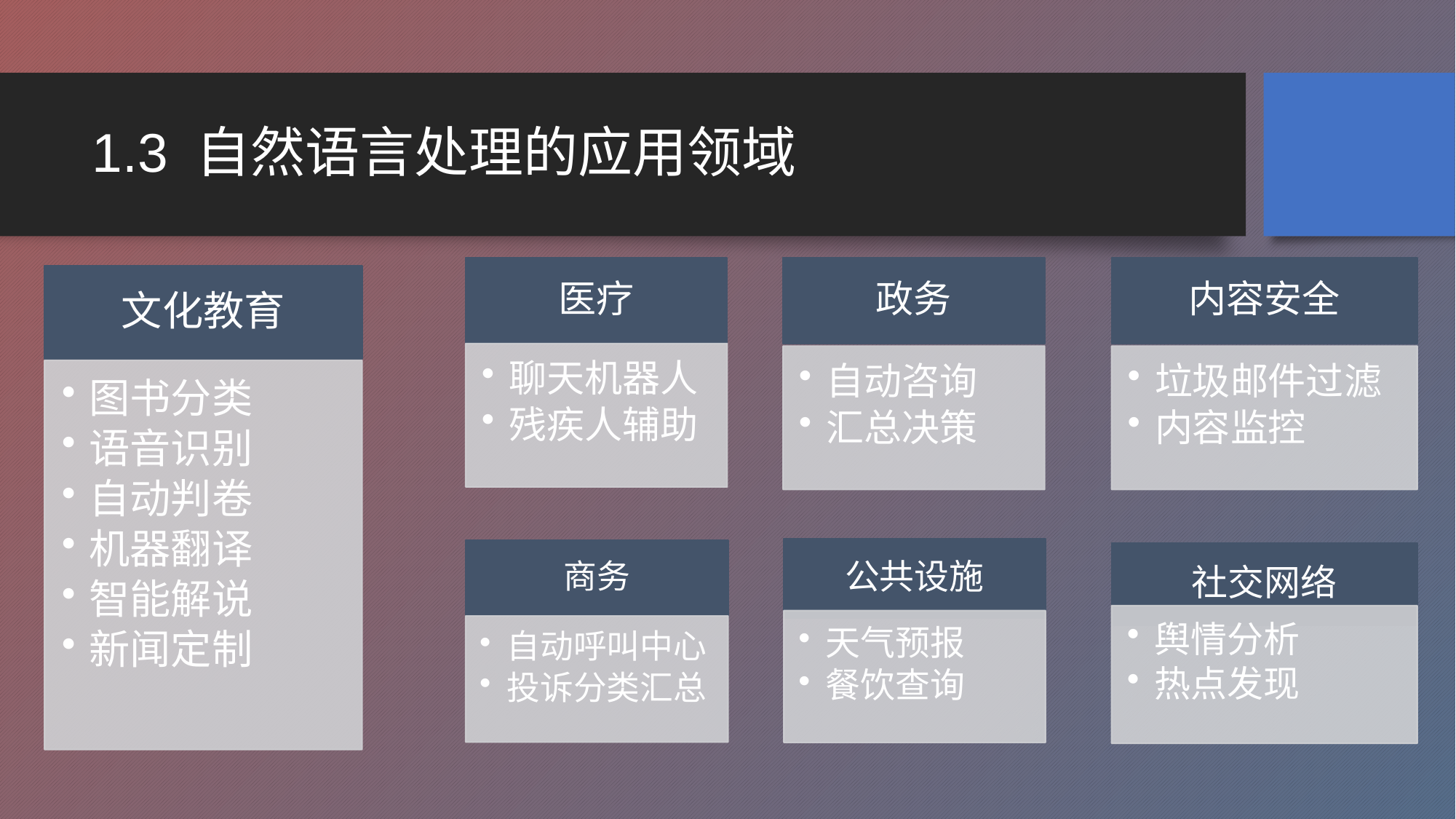

# 1.3 自然语言处理的应用领域
医疗
聊天机器人
残疾人辅助
内容安全
垃圾邮件过滤
内容监控
政务
自动咨询
汇总决策
文化教育
图书分类
语音识别
自动判卷
机器翻译
智能解说
新闻定制
商务
自动呼叫中心
投诉分类汇总
社交网络
舆情分析
热点发现
公共设施
天气预报
餐饮查询